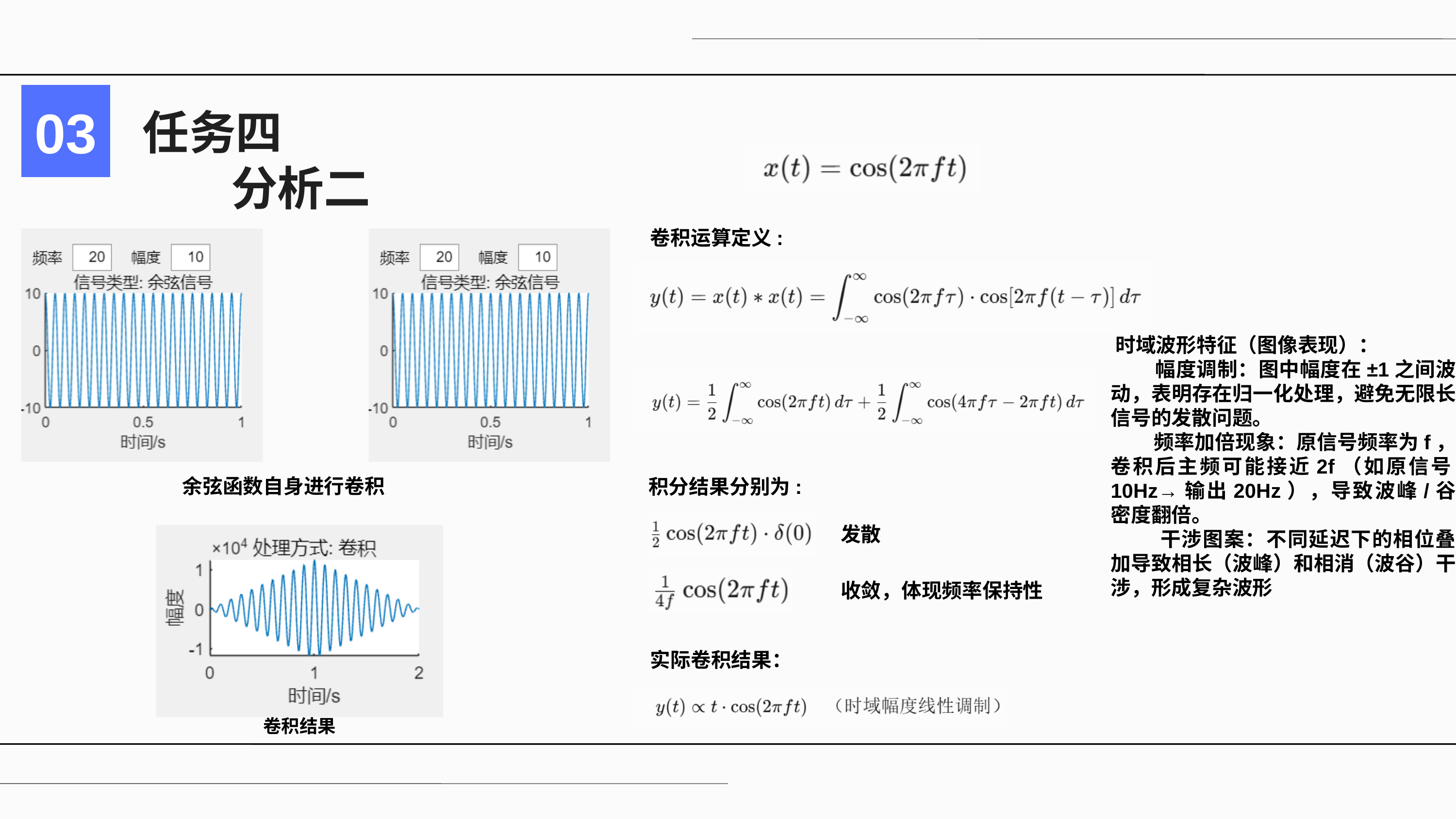

03
任务四

分析二
卷积运算定义:

​时域波形特征​（图像表现）：
        ​幅度调制：图中幅度在±1之间波动，表明存在归一化处理，避免无限长信号的发散问题。
​        频率加倍现象：原信号频率为f，卷积后主频可能接近2f（如原信号10Hz→输出20Hz），导致波峰/谷密度翻倍。
​        干涉图案：不同延迟下的相位叠加导致相长（波峰）和相消（波谷）干涉，形成复杂波形

余弦函数自身进行卷积
积分结果分别为:

发散

收敛，体现频率保持性
实际卷积结果：

卷积结果